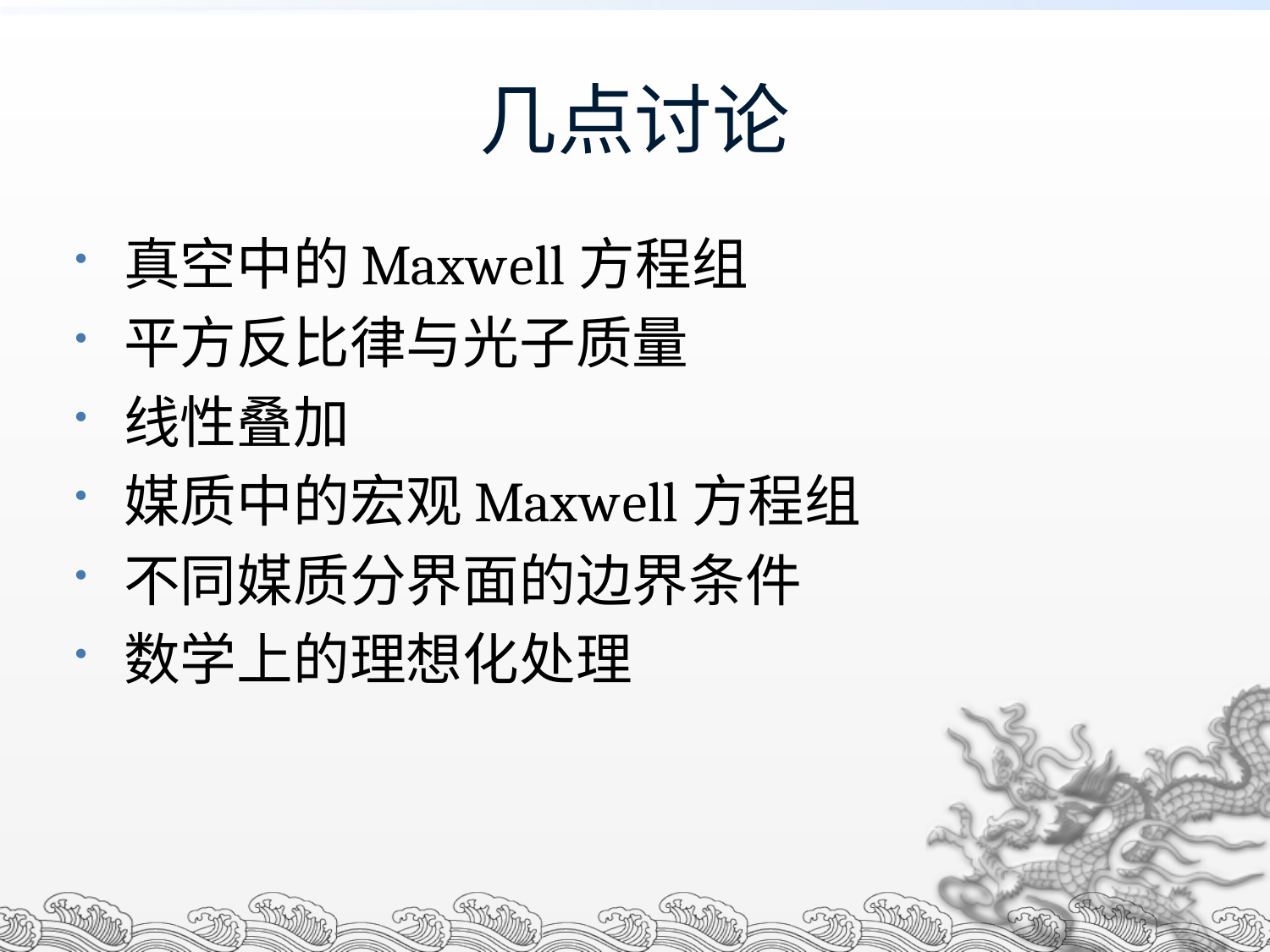

# 几点讨论
真空中的Maxwell方程组
平方反比律与光子质量
线性叠加
媒质中的宏观Maxwell方程组
不同媒质分界面的边界条件
数学上的理想化处理